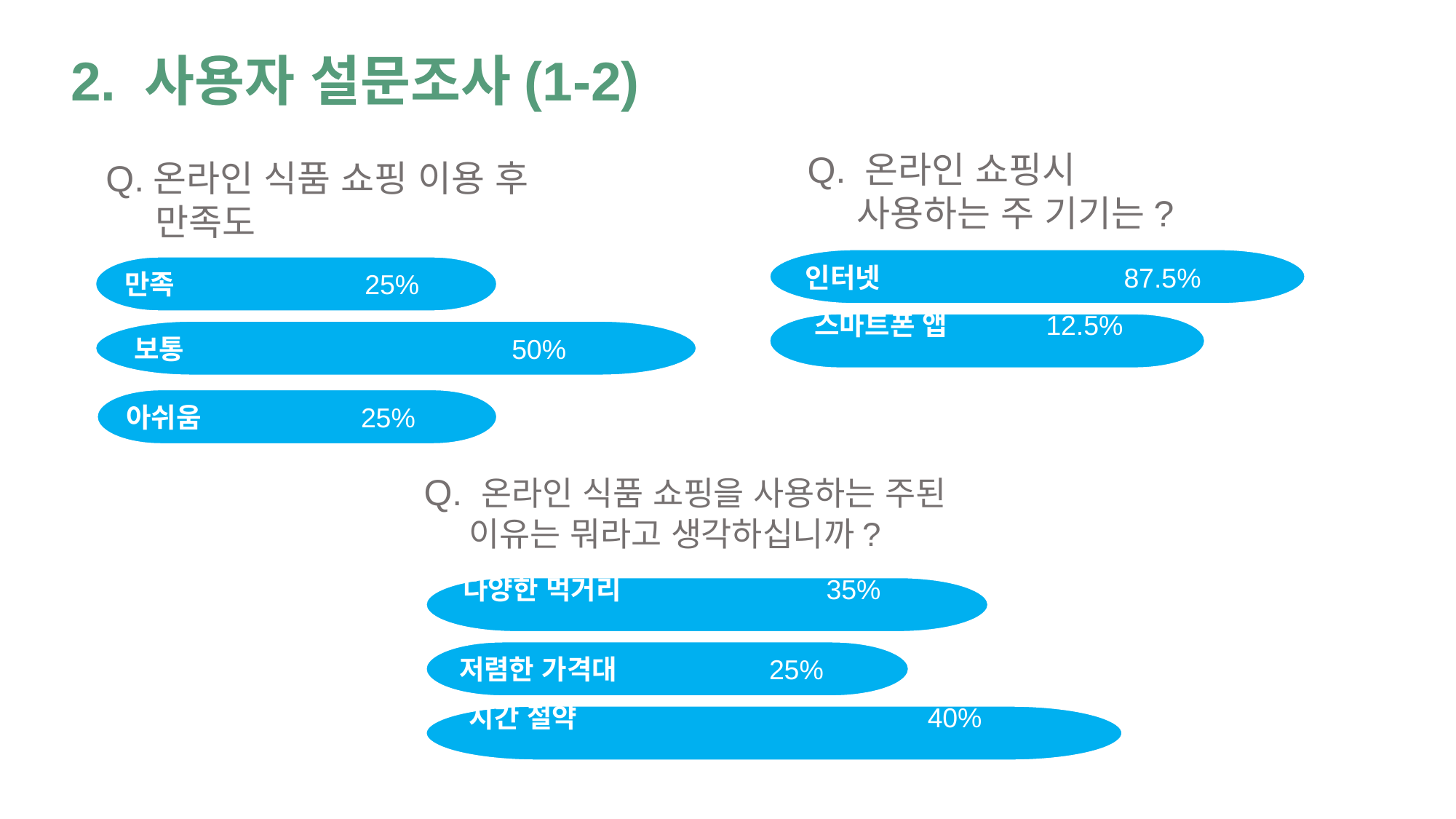

# 2. 사용자 설문조사(1-2)
Q. 온라인 쇼핑시
    사용하는 주 기기는?
Q.온라인 식품 쇼핑 이용 후
    만족도
인터넷                               87.5%
만족                        25%
 스마트폰 앱            12.5%
보통                                          50%
아쉬움                    25%
Q. 온라인 식품 쇼핑을 사용하는 주된
    이유는 뭐라고 생각하십니까?
다양한 먹거리                          35%
저렴한 가격대                   25%
시간 절약                                             40%